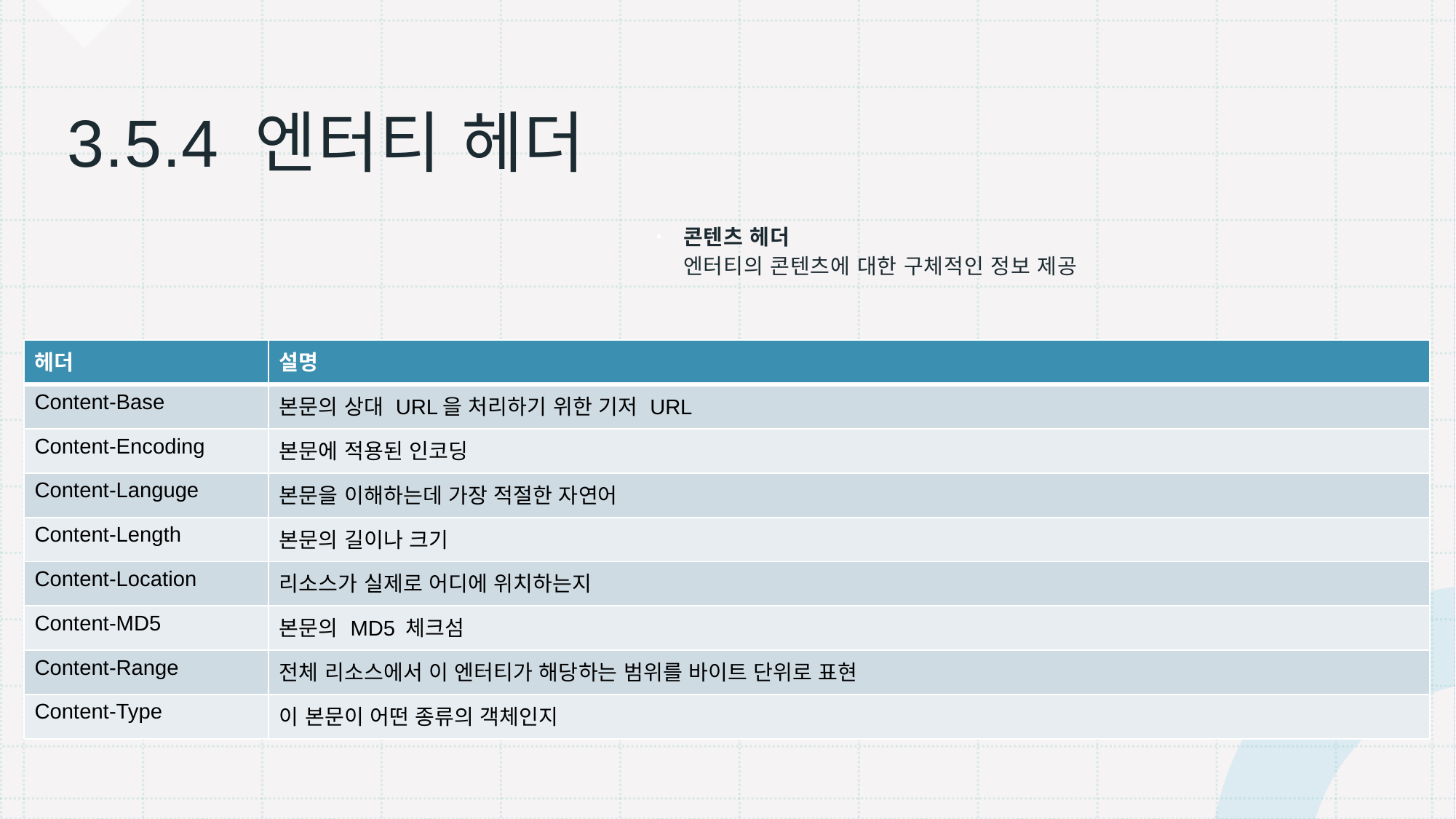

# 3.5.4 엔터티 헤더
콘텐츠 헤더
엔터티의 콘텐츠에 대한 구체적인 정보 제공

| 헤더 | 설명 |
| --- | --- |
| Content-Base | 본문의 상대 URL을 처리하기 위한 기저 URL |
| Content-Encoding | 본문에 적용된 인코딩 |
| Content-Languge | 본문을 이해하는데 가장 적절한 자연어 |
| Content-Length | 본문의 길이나 크기 |
| Content-Location | 리소스가 실제로 어디에 위치하는지 |
| Content-MD5 | 본문의 MD5 체크섬 |
| Content-Range | 전체 리소스에서 이 엔터티가 해당하는 범위를 바이트 단위로 표현 |
| Content-Type | 이 본문이 어떤 종류의 객체인지 |